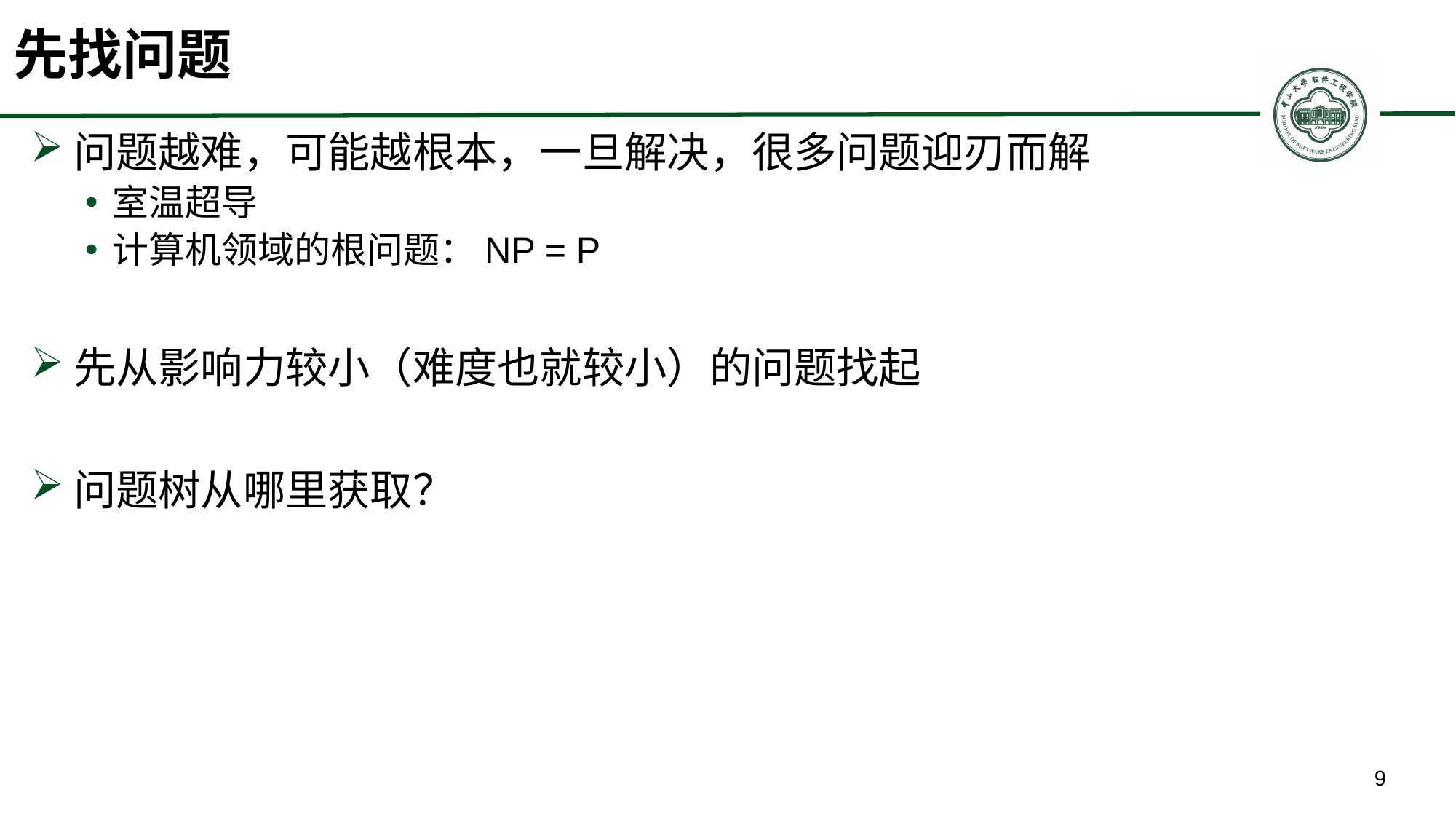

# 先找问题
问题越难，可能越根本，一旦解决，很多问题迎刃而解
室温超导
计算机领域的根问题：NP = P

先从影响力较小（难度也就较小）的问题找起

问题树从哪里获取？

9